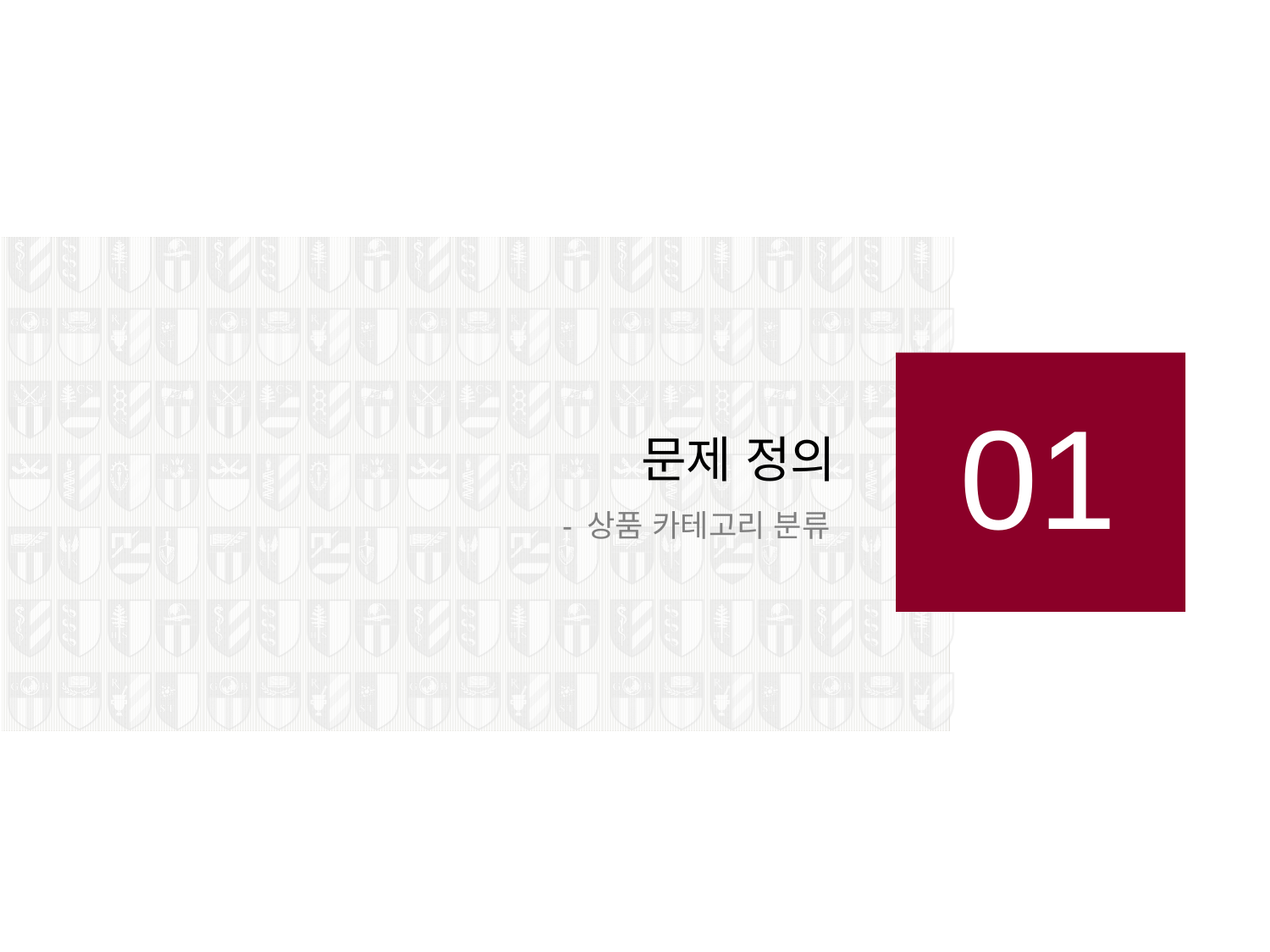

# 01
문제 정의
- 상품 카테고리 분류